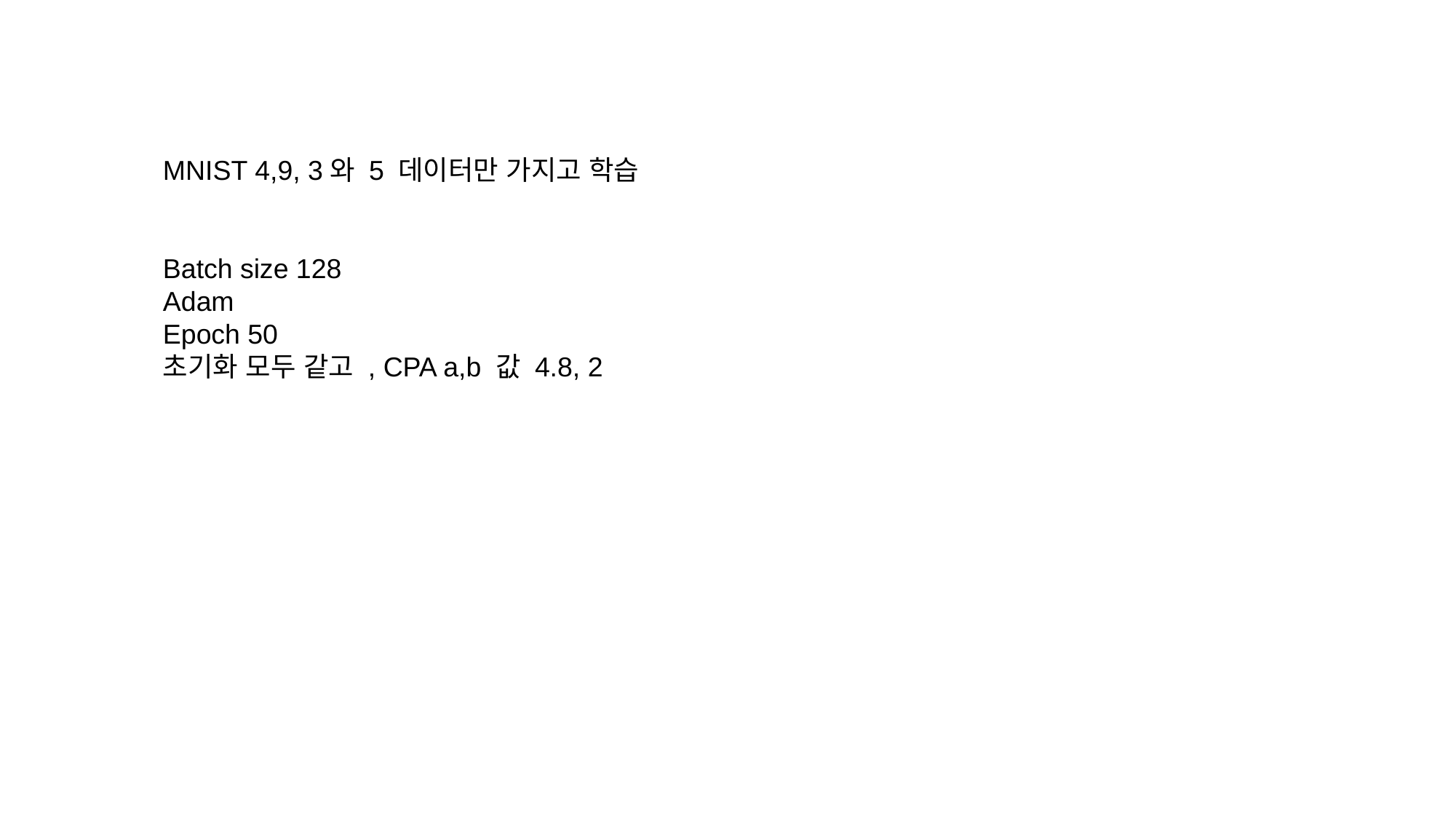

MNIST 4,9, 3와 5 데이터만 가지고 학습

Batch size 128
Adam
Epoch 50
초기화 모두 같고 , CPA a,b 값 4.8, 2